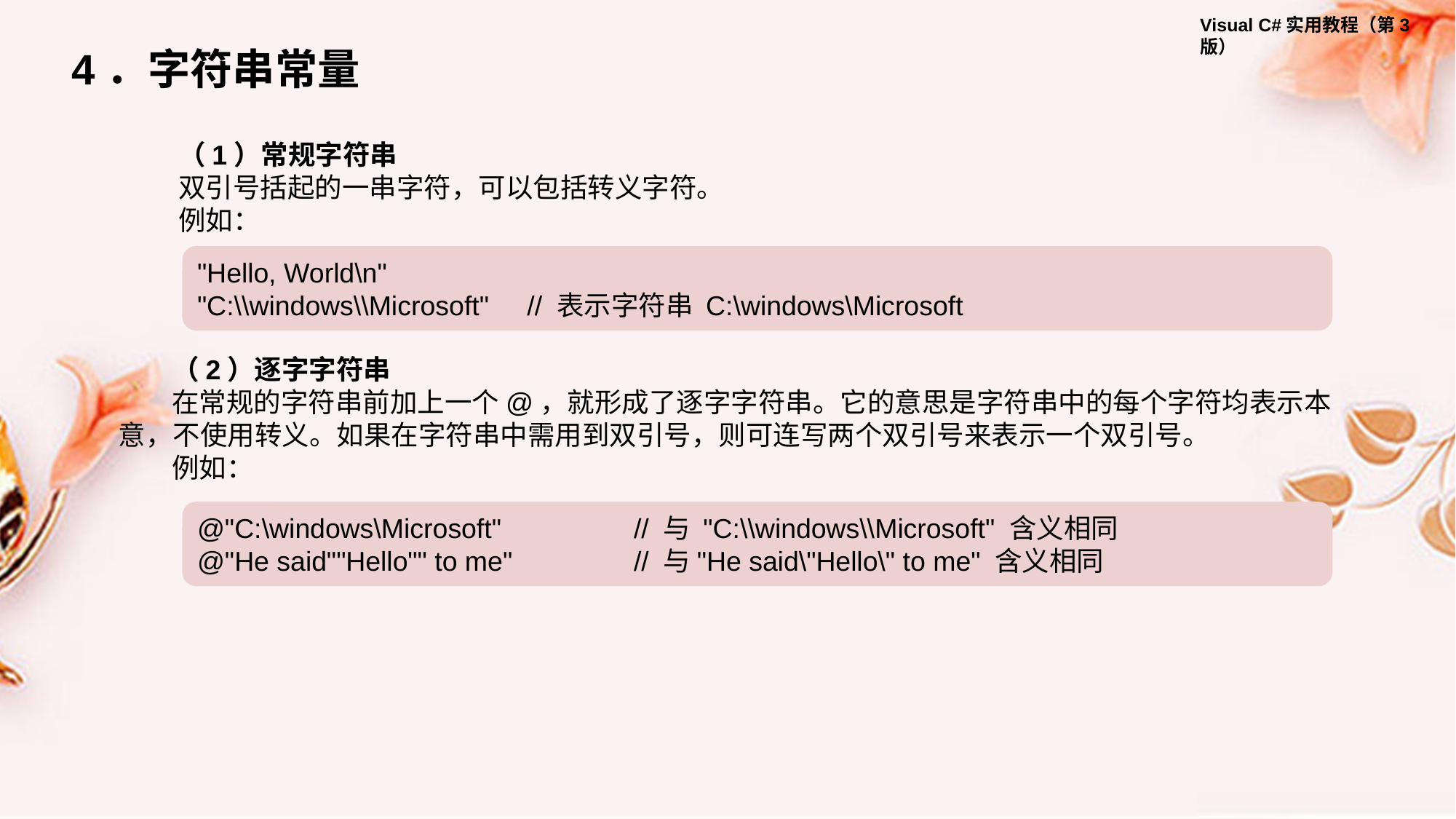

4．字符串常量
（1）常规字符串
双引号括起的一串字符，可以包括转义字符。
例如：
"Hello, World\n"
"C:\\windows\\Microsoft"     // 表示字符串 C:\windows\Microsoft
（2）逐字字符串
在常规的字符串前加上一个@，就形成了逐字字符串。它的意思是字符串中的每个字符均表示本意，不使用转义。如果在字符串中需用到双引号，则可连写两个双引号来表示一个双引号。
例如：
@"C:\windows\Microsoft"		// 与 "C:\\windows\\Microsoft" 含义相同
@"He said""Hello"" to me"		// 与"He said\"Hello\" to me" 含义相同